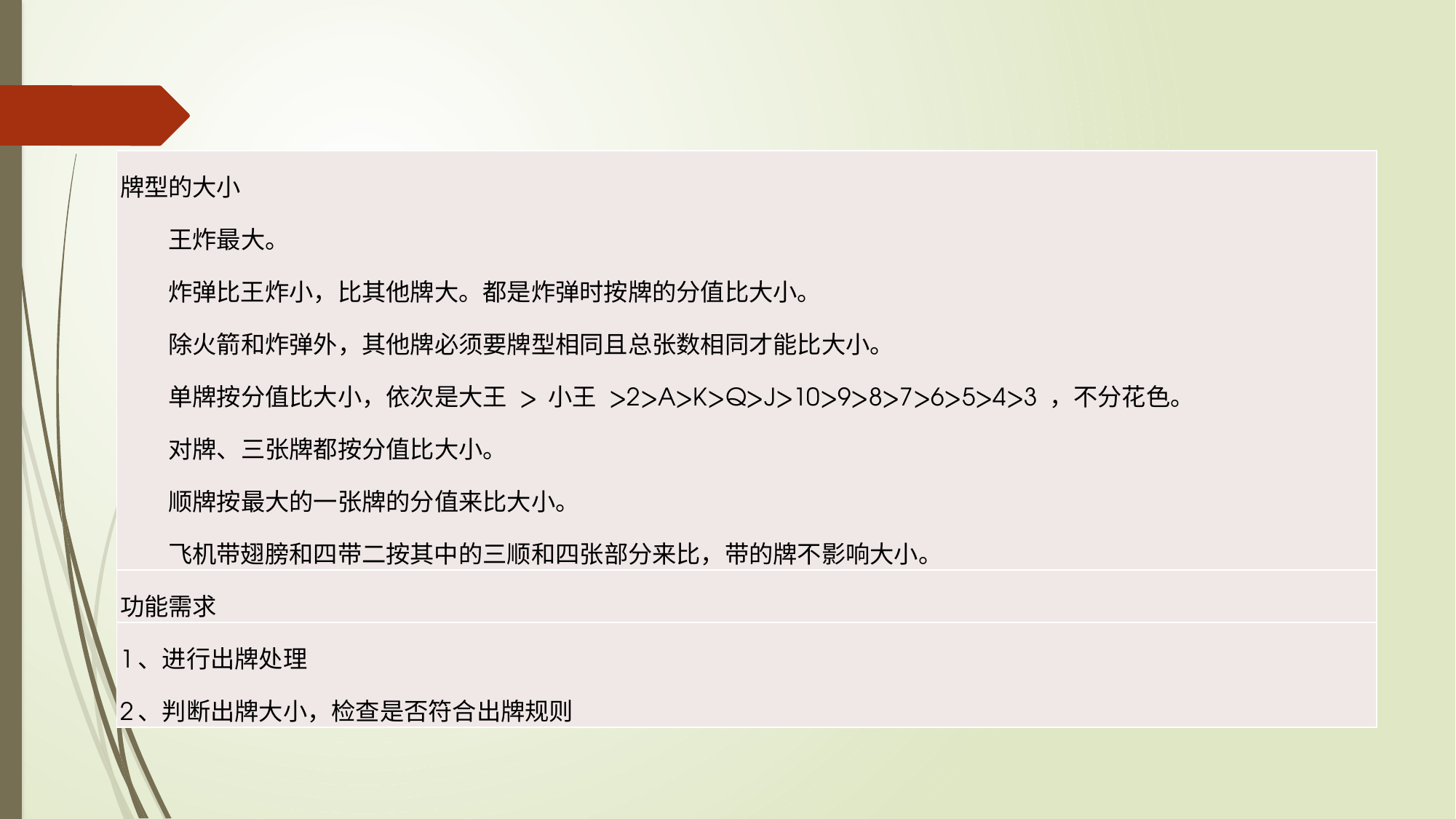

| 牌型的大小 　　王炸最大。 　　炸弹比王炸小，比其他牌大。都是炸弹时按牌的分值比大小。 　　除火箭和炸弹外，其他牌必须要牌型相同且总张数相同才能比大小。 　　单牌按分值比大小，依次是大王 > 小王 >2>A>K>Q>J>10>9>8>7>6>5>4>3 ，不分花色。 　　对牌、三张牌都按分值比大小。 　　顺牌按最大的一张牌的分值来比大小。 　　飞机带翅膀和四带二按其中的三顺和四张部分来比，带的牌不影响大小。 |  |  |  |  |
| --- | --- | --- | --- | --- |
| 功能需求 |  |  |  |  |
| 1、进行出牌处理 2、判断出牌大小，检查是否符合出牌规则 |  |  |  |  |